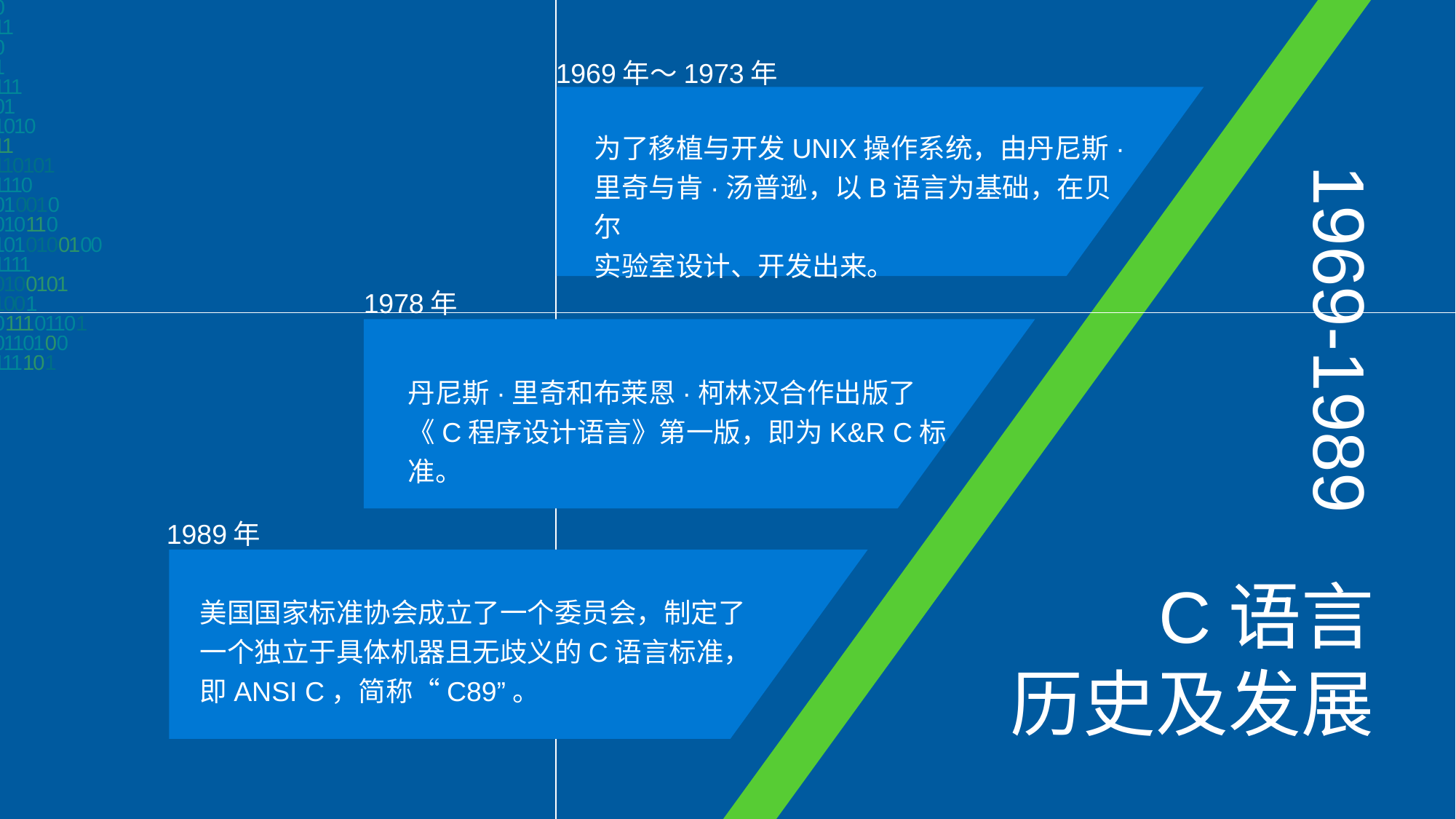

0
11
0
1
111
01
1010
11
110101
1110
010010
010110
1010100100
1111
0100101
1001
011101101
0110100
111101
1969年～1973年

为了移植与开发UNIX操作系统，由丹尼斯·里奇与肯·汤普逊，以B语言为基础，在贝尔
实验室设计、开发出来。
1969-1989
1978年

丹尼斯·里奇和布莱恩·柯林汉合作出版了《C程序设计语言》第一版，即为K&R C标准。
1989年

C语言
历史及发展
美国国家标准协会成立了一个委员会，制定了一个独立于具体机器且无歧义的C语言标准，即ANSI C，简称“C89”。